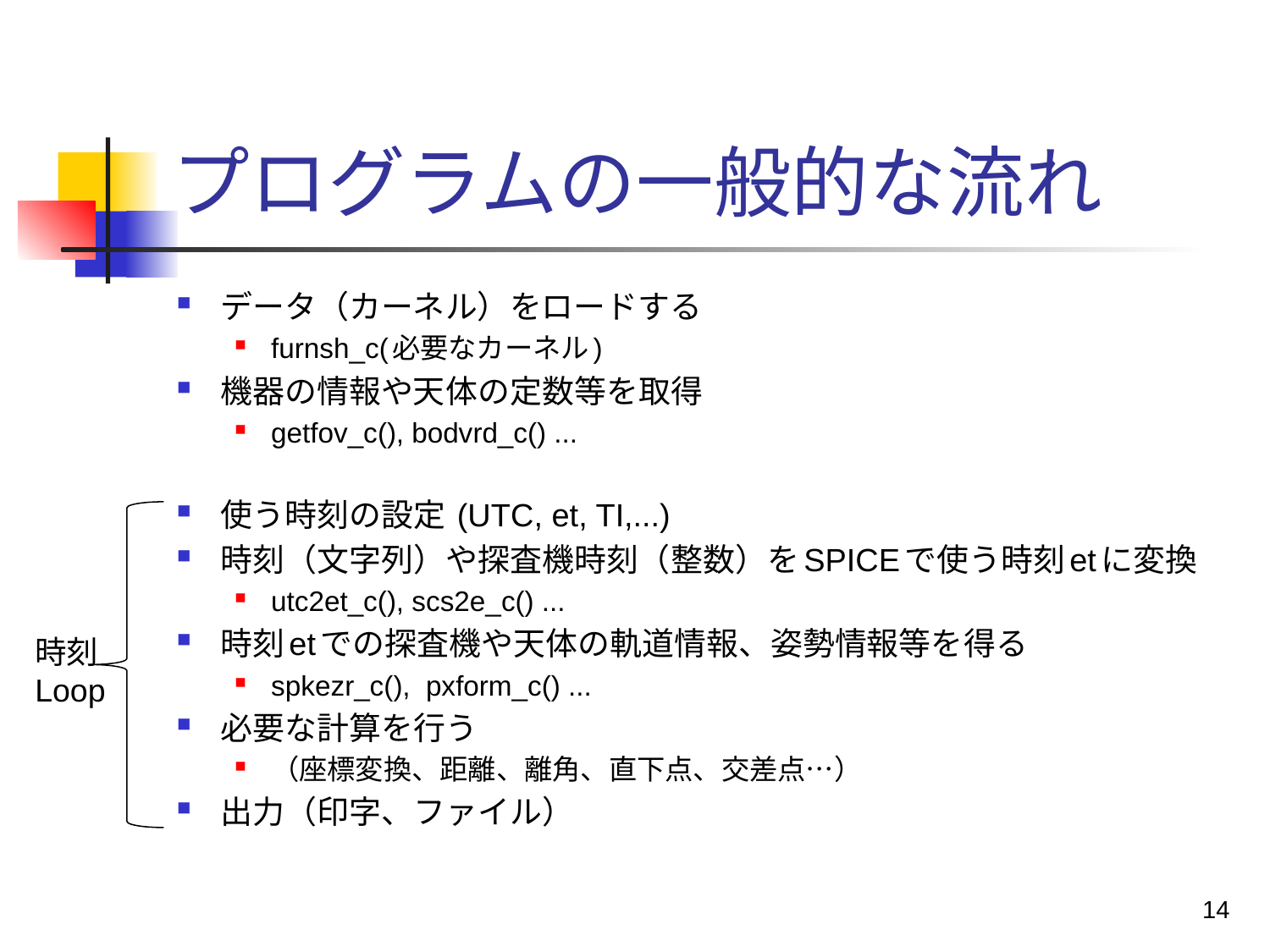

# プログラムの一般的な流れ
データ（カーネル）をロードする
furnsh_c(必要なカーネル)
機器の情報や天体の定数等を取得
getfov_c(), bodvrd_c() ...

使う時刻の設定 (UTC, et, TI,...)
時刻（文字列）や探査機時刻（整数）をSPICEで使う時刻etに変換
utc2et_c(), scs2e_c() ...
時刻etでの探査機や天体の軌道情報、姿勢情報等を得る
spkezr_c(),  pxform_c() ...
必要な計算を行う
（座標変換、距離、離角、直下点、交差点…）
出力（印字、ファイル）

時刻
Loop
14